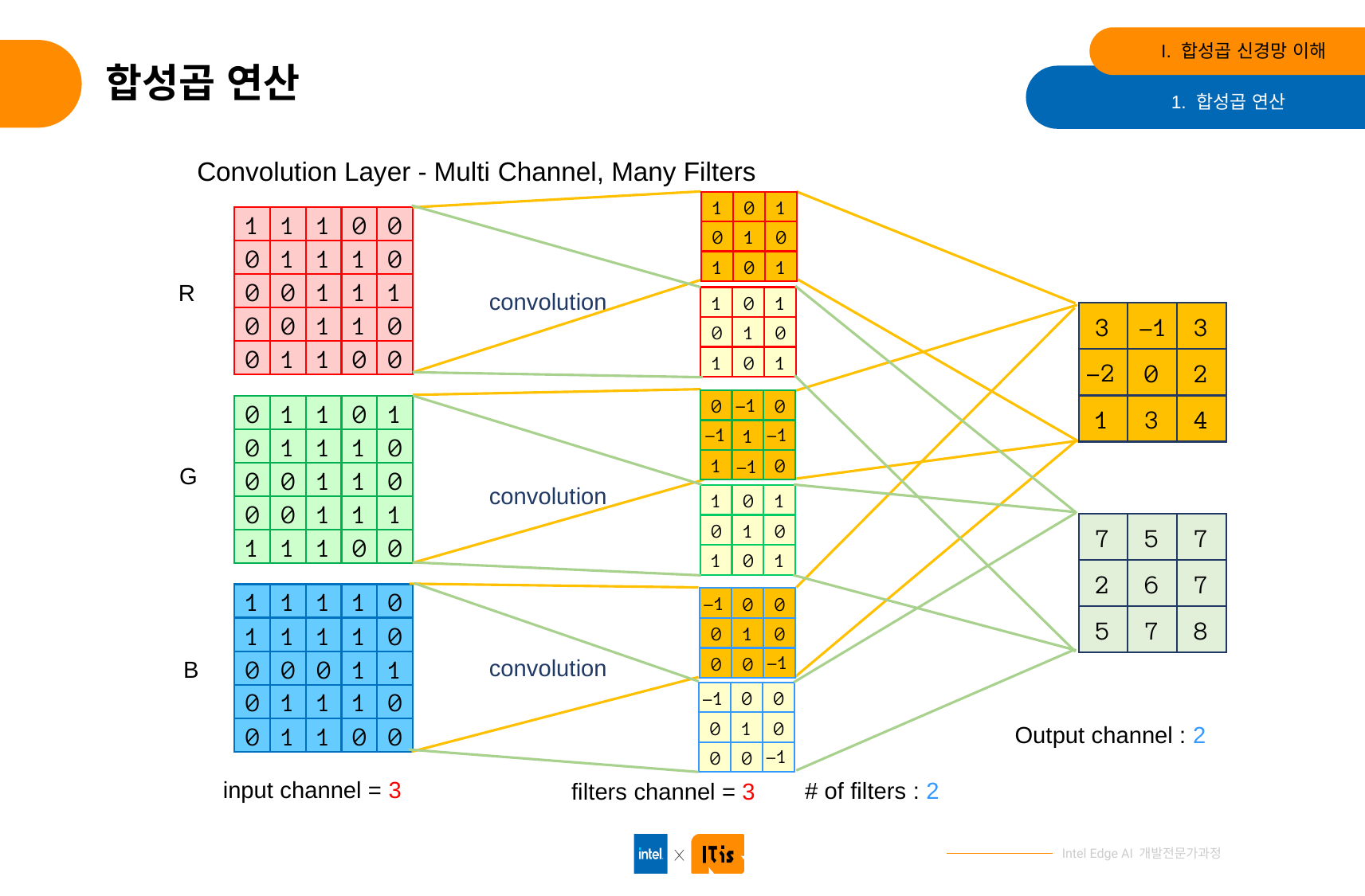

I. 합성곱 신경망 이해
# 합성곱 연산
1. 합성곱 연산
Convolution Layer - Multi Channel, Many Filters
1
0
1
0
1
0
1
0
1
0
0
1
1
1
0
1
1
1
0
1
1
1
0
0
0
1
1
0
0
0
0
1
1
0
R
convolution
1
0
1
0
1
0
1
0
1
3

3
-1
2
0

-2
-1
0

0

1

0

1
4
3
1
1
0
1
1
0
0
1
1
1
0
0
1
1
0
0
1
1
1
0
0
0
0
1
1
1
-1
-1
-1
G
convolution
1
0
1
0
1
0
1
0
1
7
5
7
7
6
2
0
1
1
1
1
0
1
1
1
1
1
1
0
0
0
0
1
1
1
0
0
0
1
1
0
-1
0
0

0
1
0

0
0
8
7
5
-1
convolution
B
-1
0
0

0
1
0

0
0
-1
Output channel : 2
input channel = 3
# of filters : 2
filters channel = 3